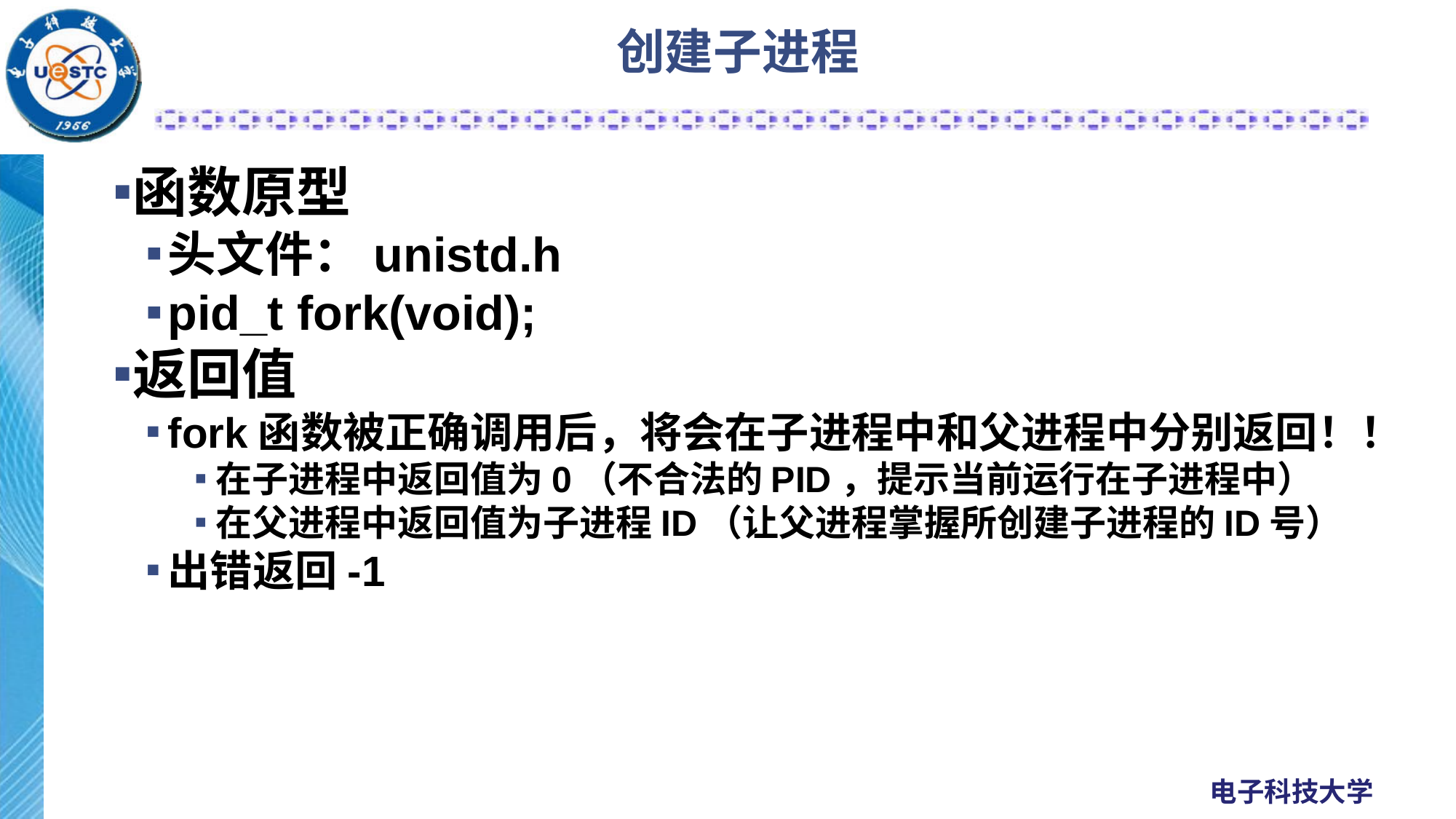

# 创建子进程
函数原型
头文件：unistd.h
pid_t fork(void);
返回值
fork函数被正确调用后，将会在子进程中和父进程中分别返回！！
在子进程中返回值为0（不合法的PID，提示当前运行在子进程中）
在父进程中返回值为子进程ID（让父进程掌握所创建子进程的ID号）
出错返回-1